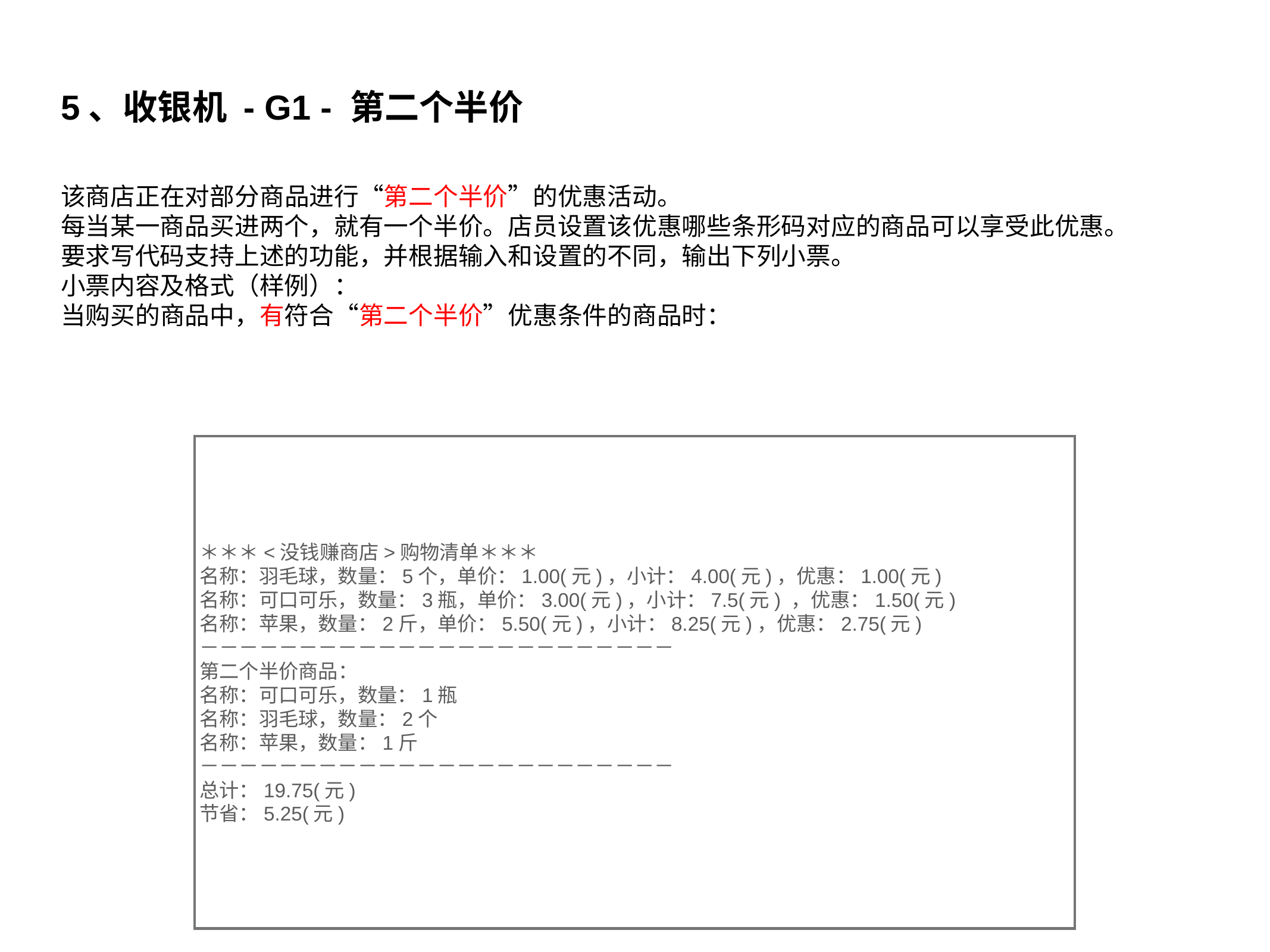

# 5、收银机 - G1 - 第二个半价

该商店正在对部分商品进行“第二个半价”的优惠活动。
每当某一商品买进两个，就有一个半价。店员设置该优惠哪些条形码对应的商品可以享受此优惠。
要求写代码支持上述的功能，并根据输入和设置的不同，输出下列小票。
小票内容及格式（样例）：
当购买的商品中，有符合“第二个半价”优惠条件的商品时：
＊＊＊<没钱赚商店>购物清单＊＊＊
名称：羽毛球，数量：5个，单价：1.00(元)，小计：4.00(元)，优惠：1.00(元)
名称：可口可乐，数量：3瓶，单价：3.00(元)，小计：7.5(元) ，优惠：1.50(元)
名称：苹果，数量：2斤，单价：5.50(元)，小计：8.25(元)，优惠：2.75(元)
－－－－－－－－－－－－－－－－－－－－－－－－
第二个半价商品：
名称：可口可乐，数量：1瓶
名称：羽毛球，数量：2个
名称：苹果，数量：1斤
－－－－－－－－－－－－－－－－－－－－－－－－
总计：19.75(元)
节省：5.25(元)